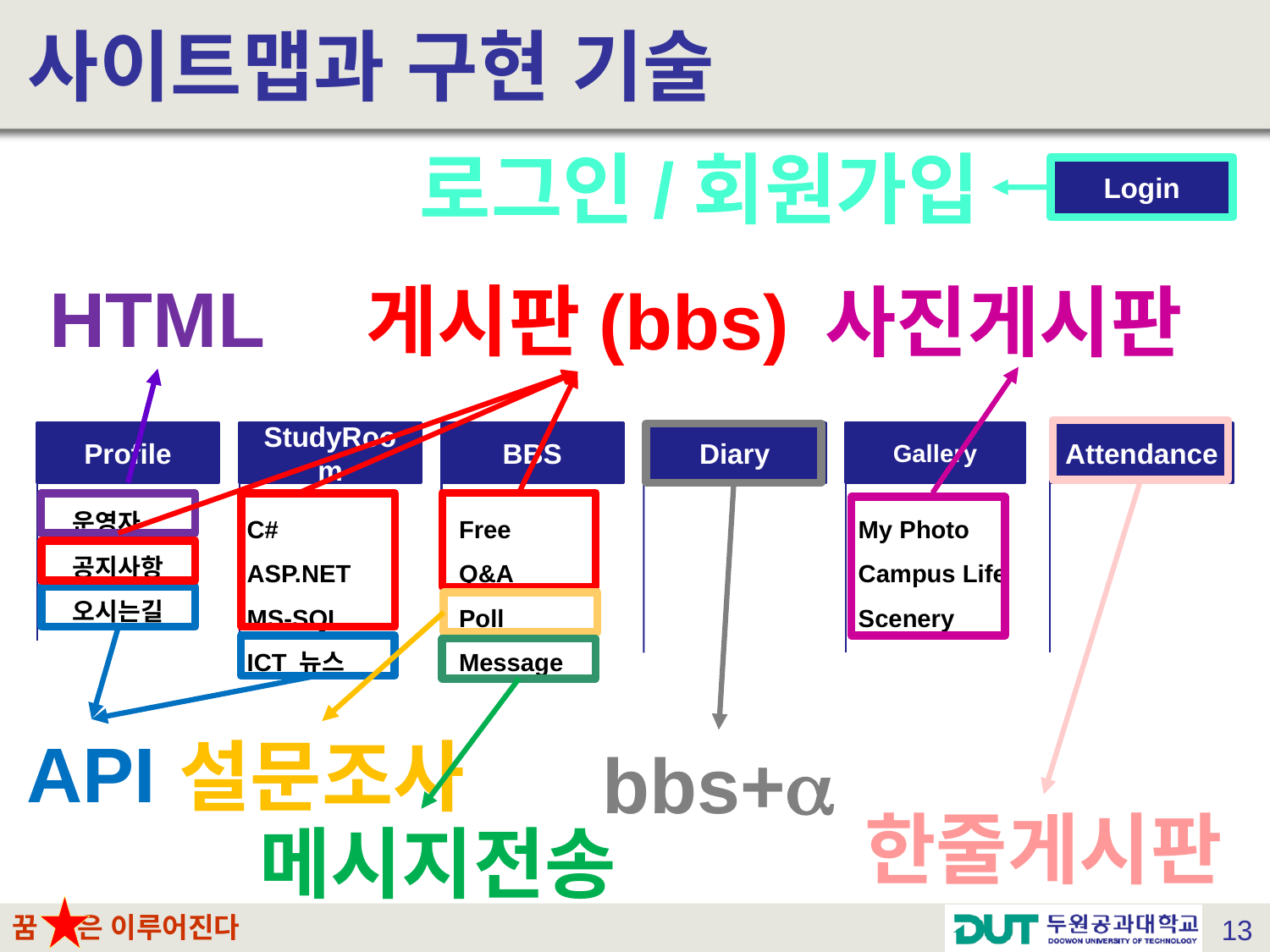

# 사이트맵과 구현 기술
로그인/회원가입
Login
HTML
게시판(bbs)
사진게시판

Profile
StudyRoom
BBS
Diary
Gallery
Attendance

운영자
공지사항
오시는길

C#
ASP.NET
MS-SQL
ICT 뉴스
Free
Q&A
Poll
Message
My Photo
Campus Life
Scenery

API
설문조사
bbs+α
한줄게시판
메시지전송